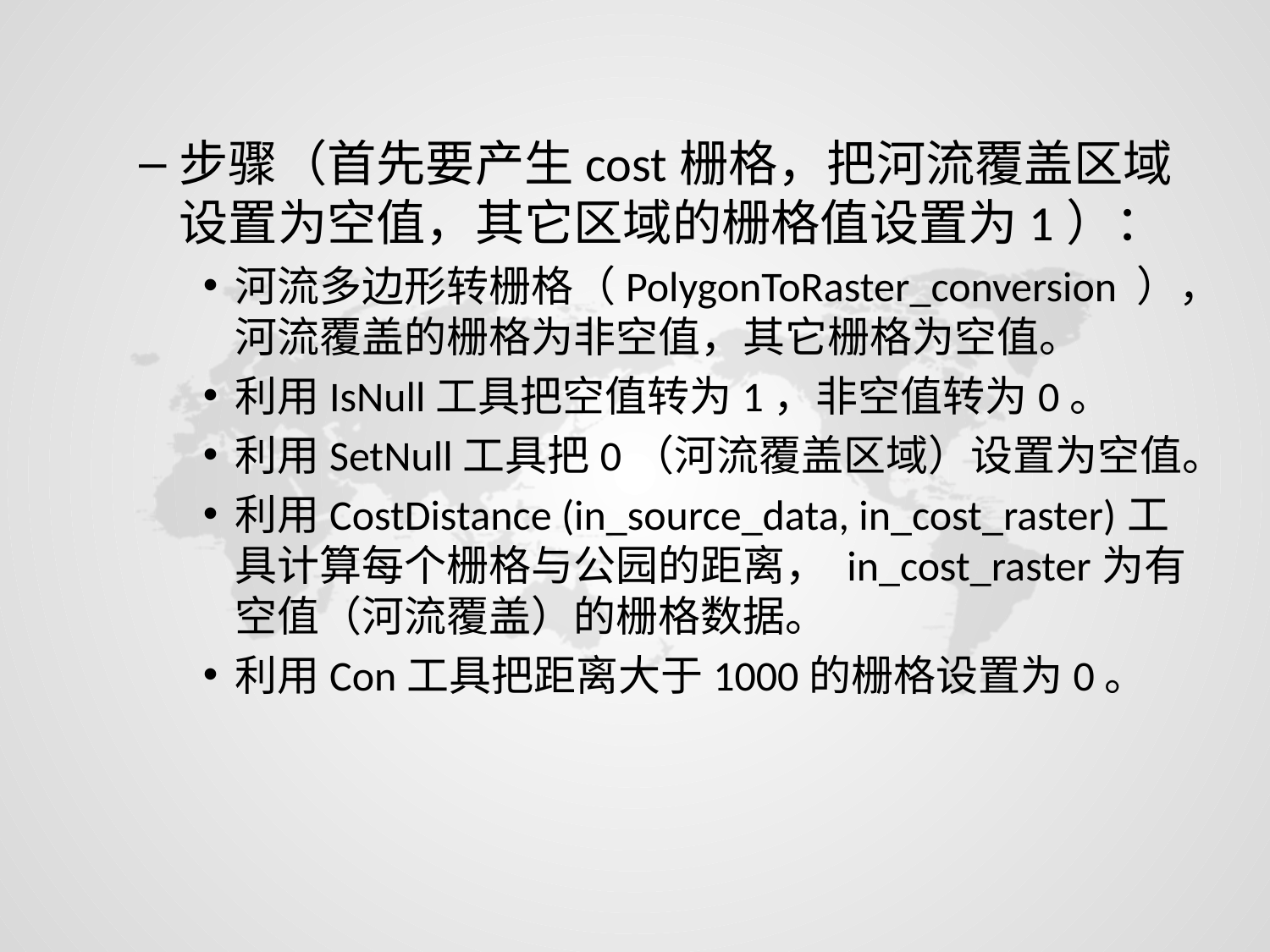

步骤（首先要产生cost栅格，把河流覆盖区域设置为空值，其它区域的栅格值设置为1）：
河流多边形转栅格（PolygonToRaster_conversion ），河流覆盖的栅格为非空值，其它栅格为空值。
利用IsNull工具把空值转为1，非空值转为0。
利用SetNull工具把0（河流覆盖区域）设置为空值。
利用CostDistance (in_source_data, in_cost_raster)工具计算每个栅格与公园的距离， in_cost_raster为有空值（河流覆盖）的栅格数据。
利用Con工具把距离大于1000的栅格设置为0。